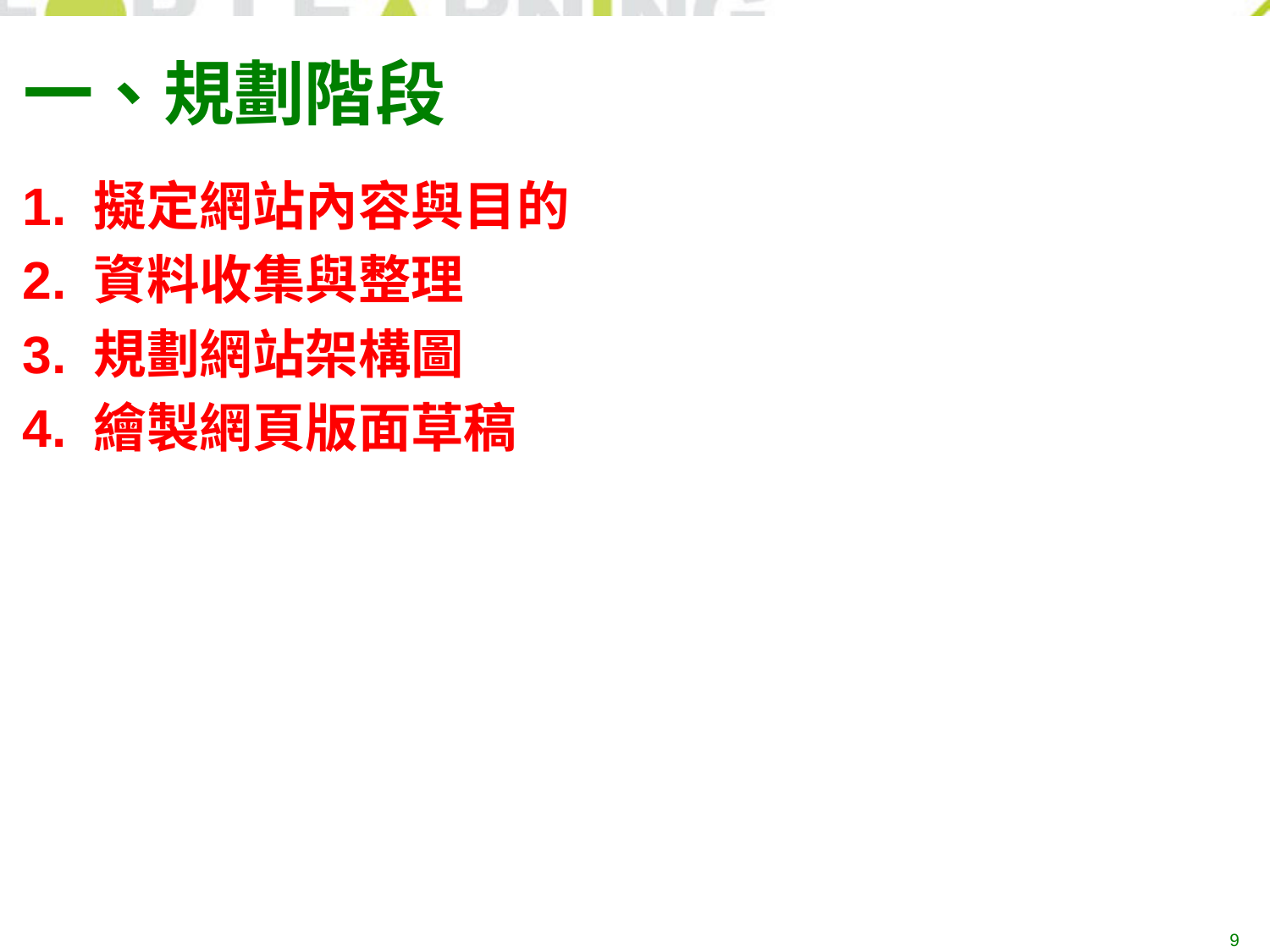

# 一、規劃階段
1. 擬定網站內容與目的
2. 資料收集與整理
3. 規劃網站架構圖
4. 繪製網頁版面草稿

9